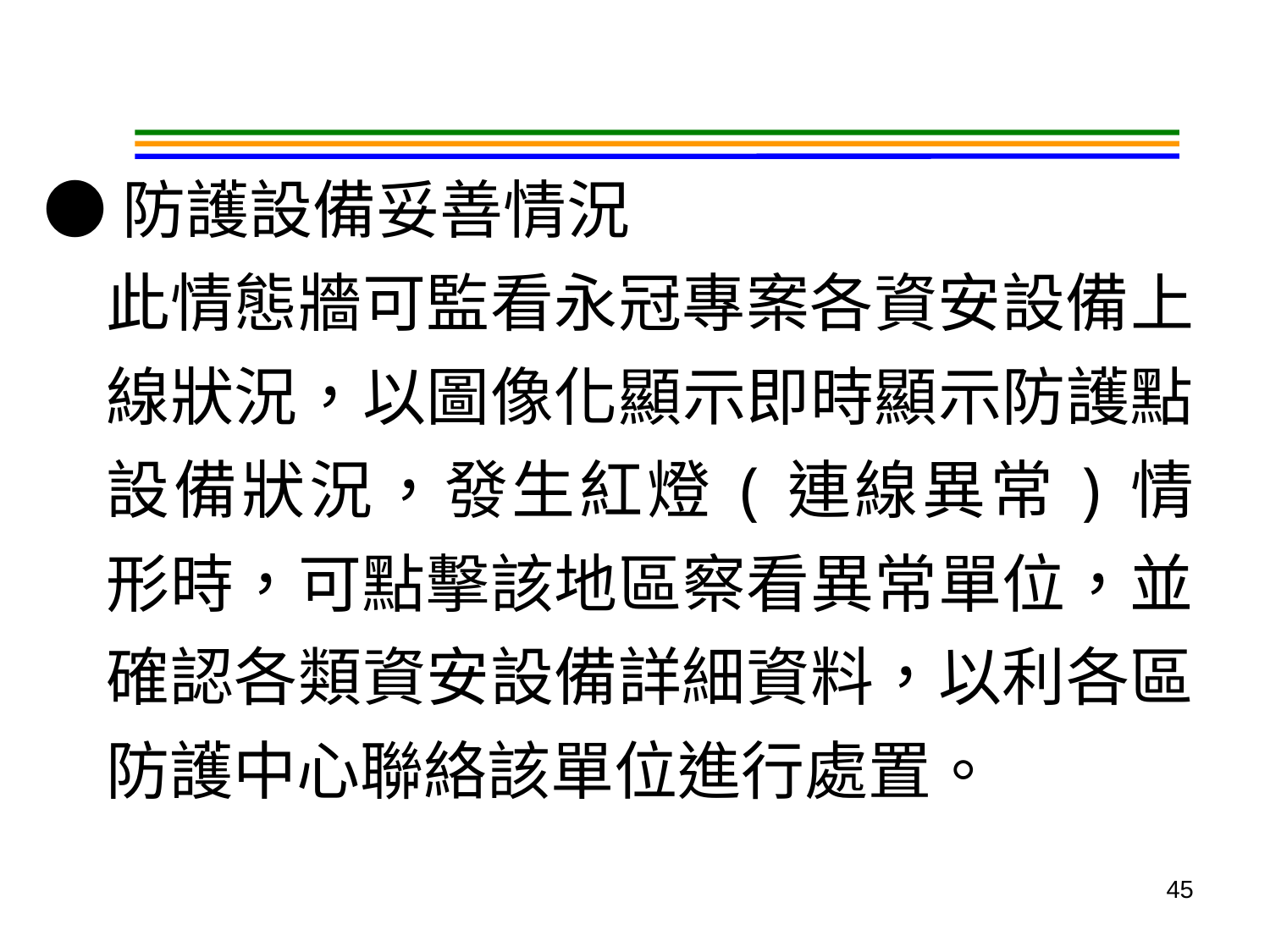

●防護設備妥善情況
此情態牆可監看永冠專案各資安設備上線狀況，以圖像化顯示即時顯示防護點設備狀況，發生紅燈(連線異常)情形時，可點擊該地區察看異常單位，並確認各類資安設備詳細資料，以利各區防護中心聯絡該單位進行處置。
45